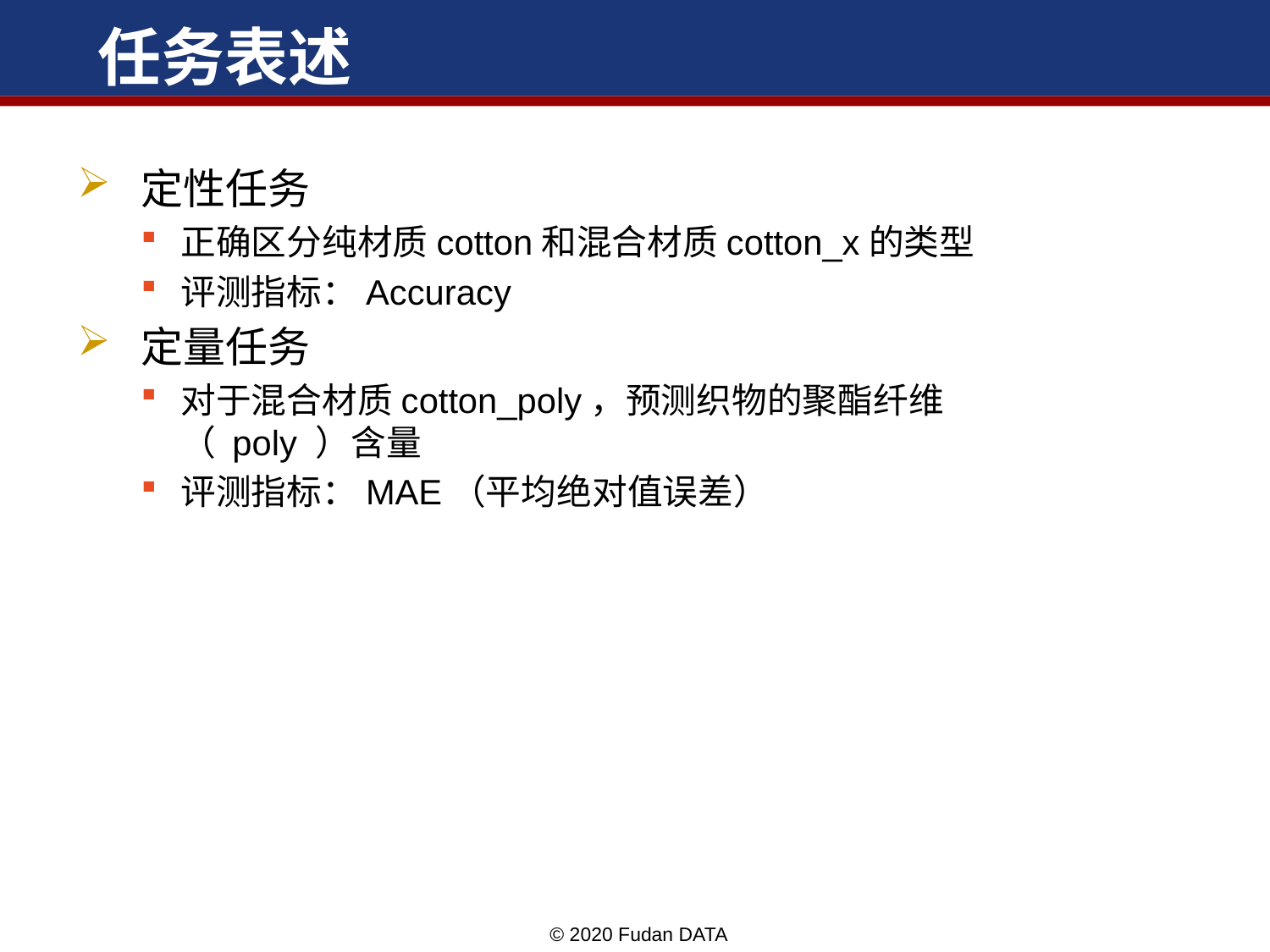

# 任务表述
定性任务
正确区分纯材质cotton和混合材质cotton_x的类型
评测指标：Accuracy
定量任务
对于混合材质cotton_poly，预测织物的聚酯纤维（ poly ）含量
评测指标：MAE（平均绝对值误差）